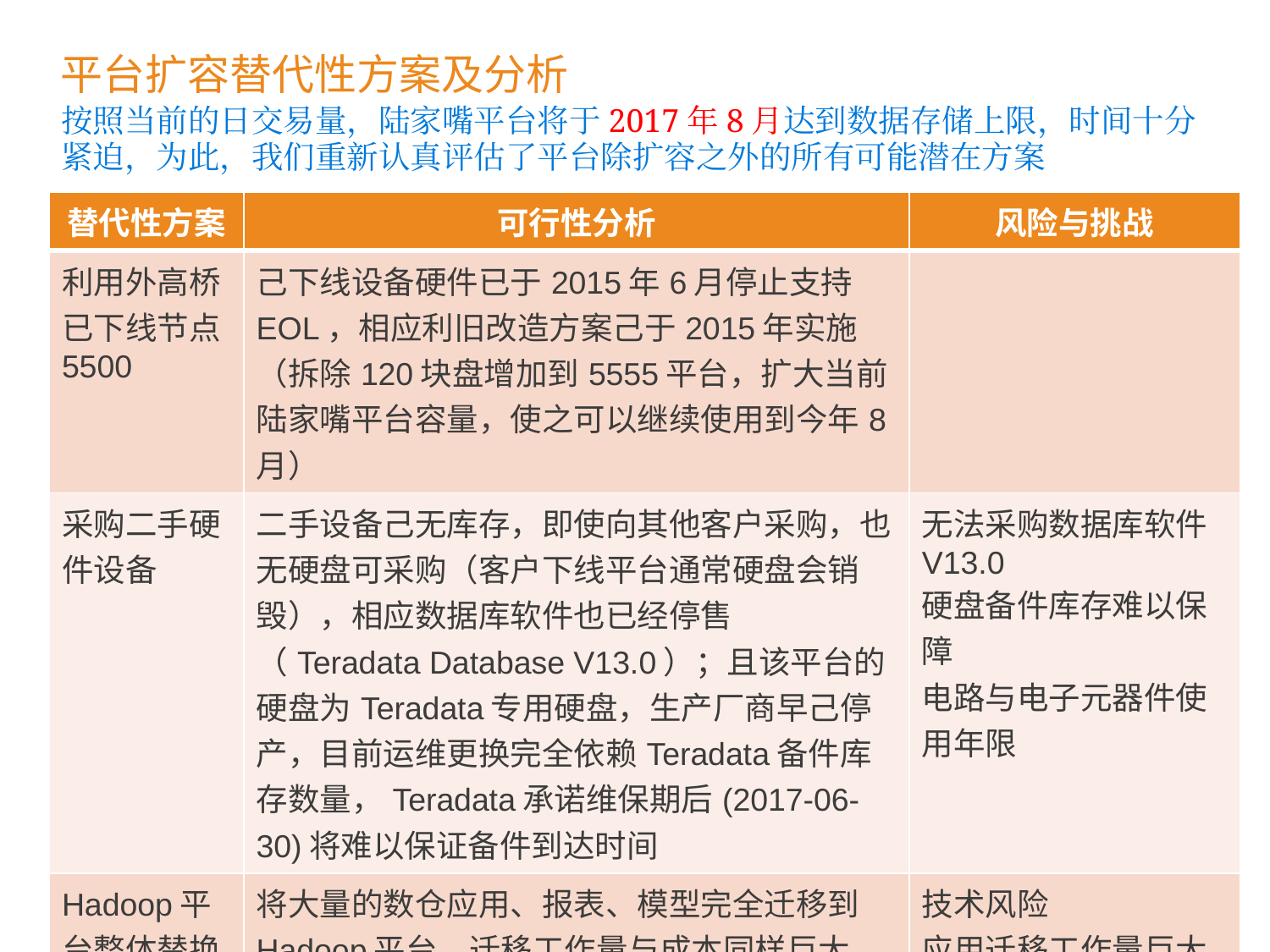

# 平台扩容替代性方案及分析
按照当前的日交易量，陆家嘴平台将于2017年8月达到数据存储上限，时间十分紧迫，为此，我们重新认真评估了平台除扩容之外的所有可能潜在方案
| 替代性方案 | 可行性分析 | 风险与挑战 |
| --- | --- | --- |
| 利用外高桥已下线节点5500 | 己下线设备硬件已于2015年6月停止支持EOL，相应利旧改造方案己于2015年实施（拆除120块盘增加到5555平台，扩大当前陆家嘴平台容量，使之可以继续使用到今年8月） |  |
| 采购二手硬件设备 | 二手设备己无库存，即使向其他客户采购，也无硬盘可采购（客户下线平台通常硬盘会销毁），相应数据库软件也已经停售（Teradata Database V13.0）；且该平台的硬盘为Teradata专用硬盘，生产厂商早己停产，目前运维更换完全依赖Teradata备件库存数量，Teradata承诺维保期后(2017-06-30)将难以保证备件到达时间 | 无法采购数据库软件V13.0 硬盘备件库存难以保障 电路与电子元器件使用年限 |
| Hadoop平台整体替换 | 将大量的数仓应用、报表、模型完全迁移到Hadoop平台，迁移工作量与成本同样巨大（面临数十年开发的报表应用与后台程序迁移），业内也鲜有成功迁移案例支持 | 技术风险 应用迁移工作量巨大 交易所数据安全风险 |